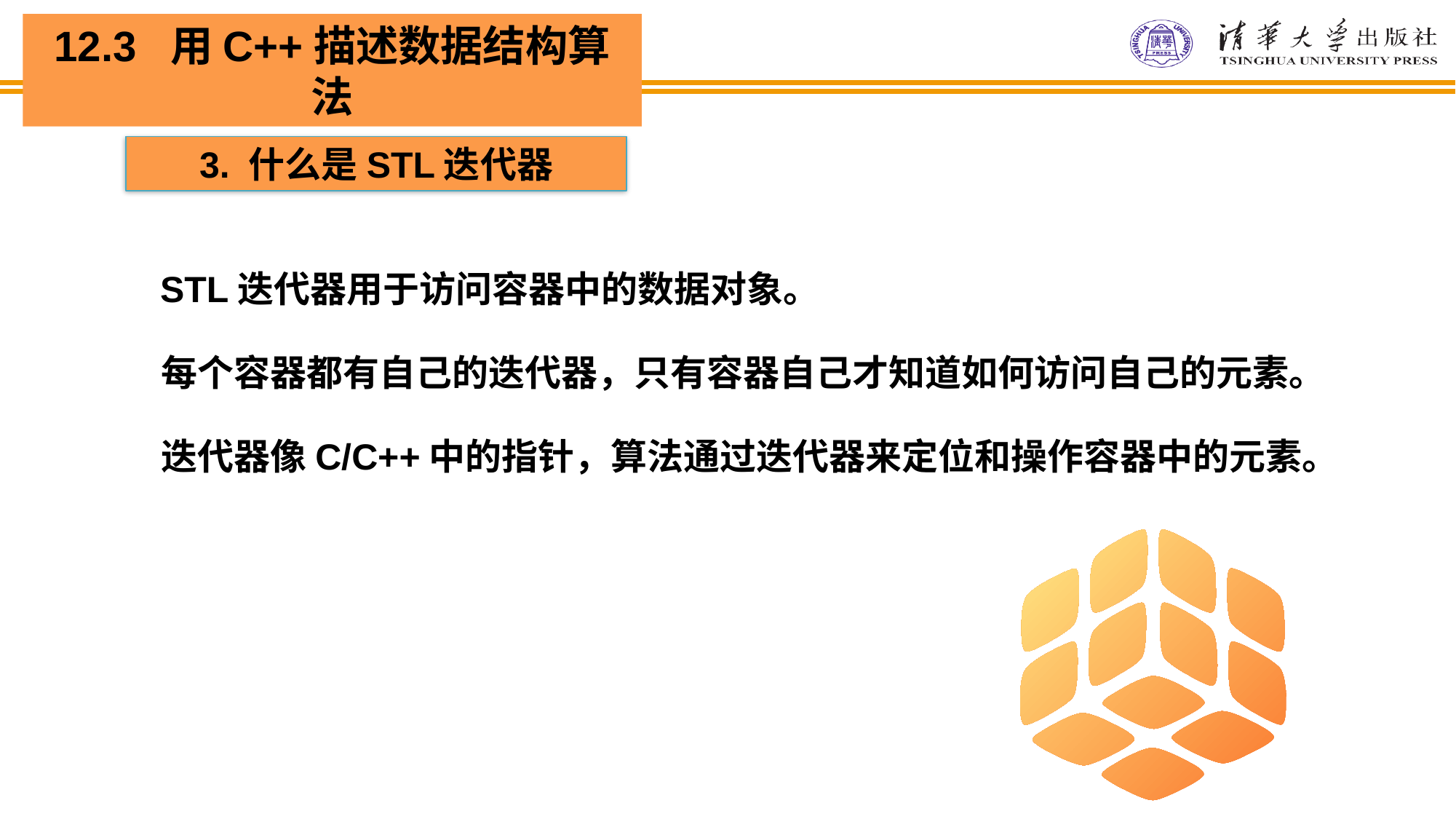

3. 什么是STL迭代器
    STL迭代器用于访问容器中的数据对象。
    每个容器都有自己的迭代器，只有容器自己才知道如何访问自己的元素。
    迭代器像C/C++中的指针，算法通过迭代器来定位和操作容器中的元素。